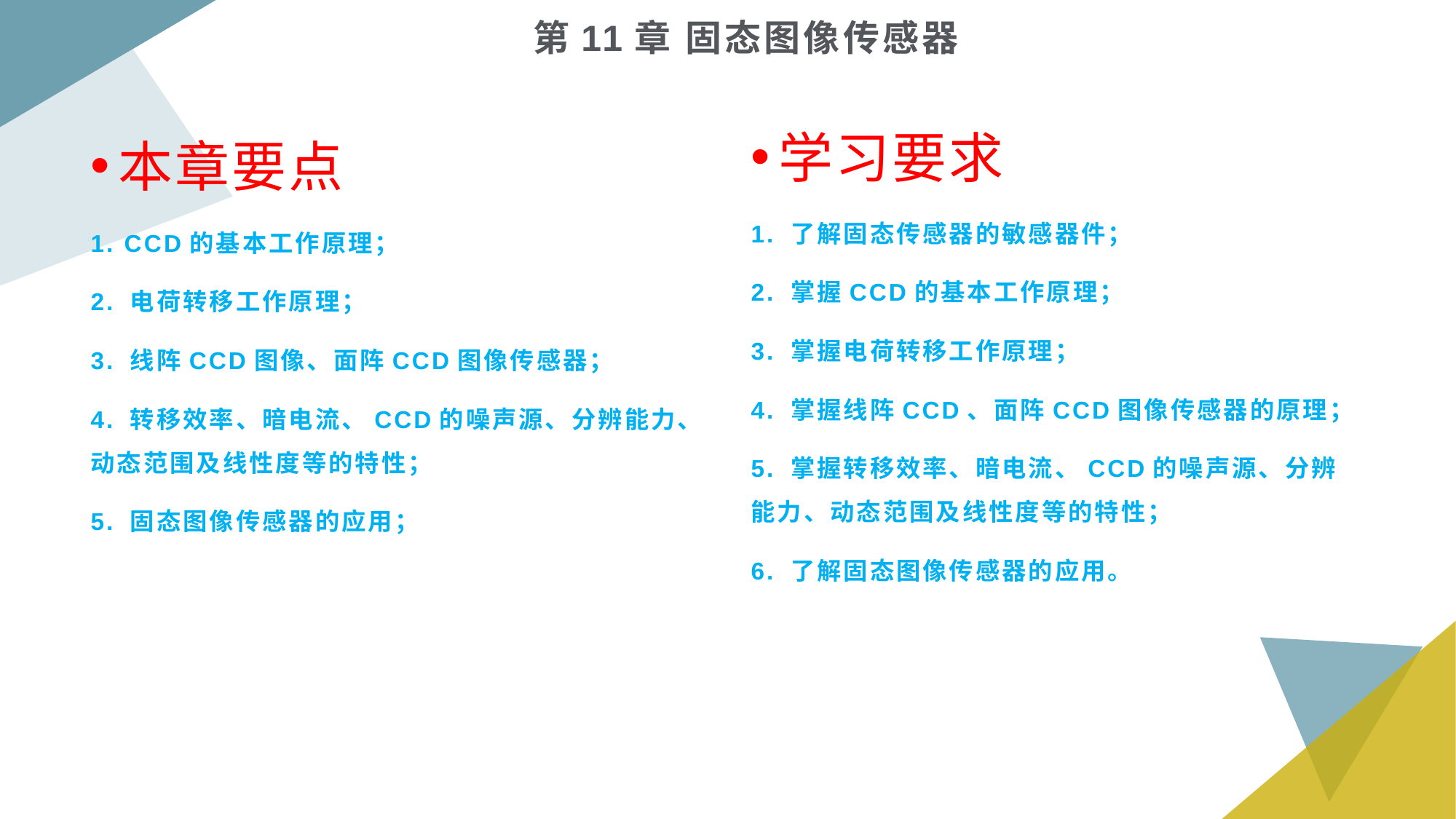

# 第11章 固态图像传感器
学习要求
1. 了解固态传感器的敏感器件；
2. 掌握CCD的基本工作原理；
3. 掌握电荷转移工作原理；
4. 掌握线阵CCD、面阵CCD图像传感器的原理；
5. 掌握转移效率、暗电流、CCD的噪声源、分辨能力、动态范围及线性度等的特性；
6. 了解固态图像传感器的应用。

本章要点
1. CCD的基本工作原理；
2. 电荷转移工作原理；
3. 线阵CCD图像、面阵CCD图像传感器；
4. 转移效率、暗电流、CCD的噪声源、分辨能力、动态范围及线性度等的特性；
5. 固态图像传感器的应用；